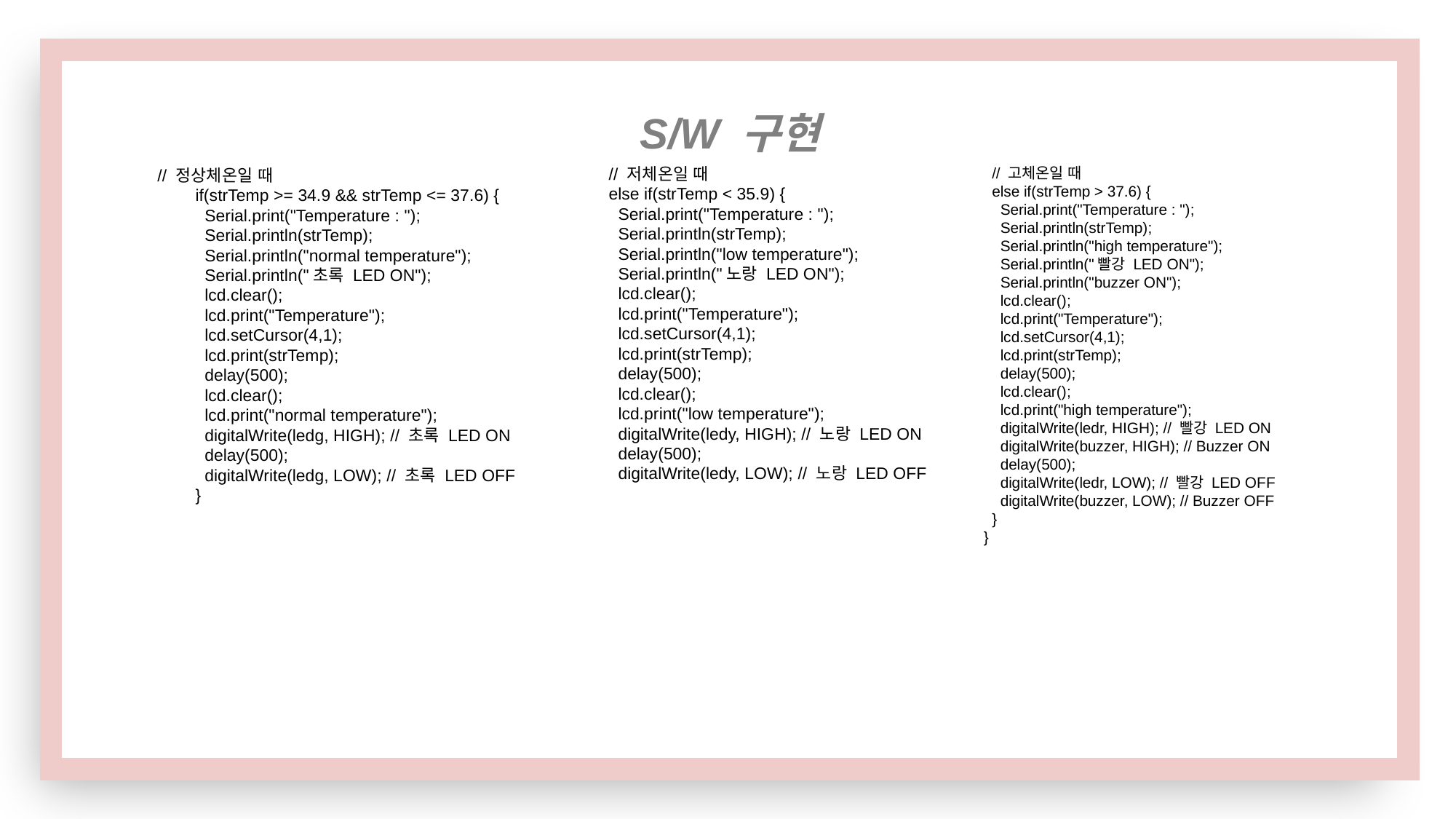

S/W 구현
        // 저체온일 때
        else if(strTemp < 35.9) {
          Serial.print("Temperature : ");
          Serial.println(strTemp);
          Serial.println("low temperature");
          Serial.println("노랑 LED ON");
          lcd.clear();
          lcd.print("Temperature");
          lcd.setCursor(4,1);
          lcd.print(strTemp);
          delay(500);
          lcd.clear();
          lcd.print("low temperature");
          digitalWrite(ledy, HIGH); // 노랑 LED ON
          delay(500);
          digitalWrite(ledy, LOW); // 노랑 LED OFF
        // 고체온일 때
        else if(strTemp > 37.6) {
          Serial.print("Temperature : ");
          Serial.println(strTemp);
          Serial.println("high temperature");
          Serial.println("빨강 LED ON");
          Serial.println("buzzer ON");
          lcd.clear();
          lcd.print("Temperature");
          lcd.setCursor(4,1);
          lcd.print(strTemp);
          delay(500);
          lcd.clear();
          lcd.print("high temperature");
          digitalWrite(ledr, HIGH); // 빨강 LED ON
          digitalWrite(buzzer, HIGH); // Buzzer ON
          delay(500);
          digitalWrite(ledr, LOW); // 빨강 LED OFF
          digitalWrite(buzzer, LOW); // Buzzer OFF
        }
      }

// 정상체온일 때
        if(strTemp >= 34.9 && strTemp <= 37.6) {
          Serial.print("Temperature : ");
          Serial.println(strTemp);
          Serial.println("normal temperature");
          Serial.println("초록 LED ON");
          lcd.clear();
          lcd.print("Temperature");
          lcd.setCursor(4,1);
          lcd.print(strTemp);
          delay(500);
          lcd.clear();
          lcd.print("normal temperature");
          digitalWrite(ledg, HIGH); // 초록 LED ON
          delay(500);
          digitalWrite(ledg, LOW); // 초록 LED OFF
        }